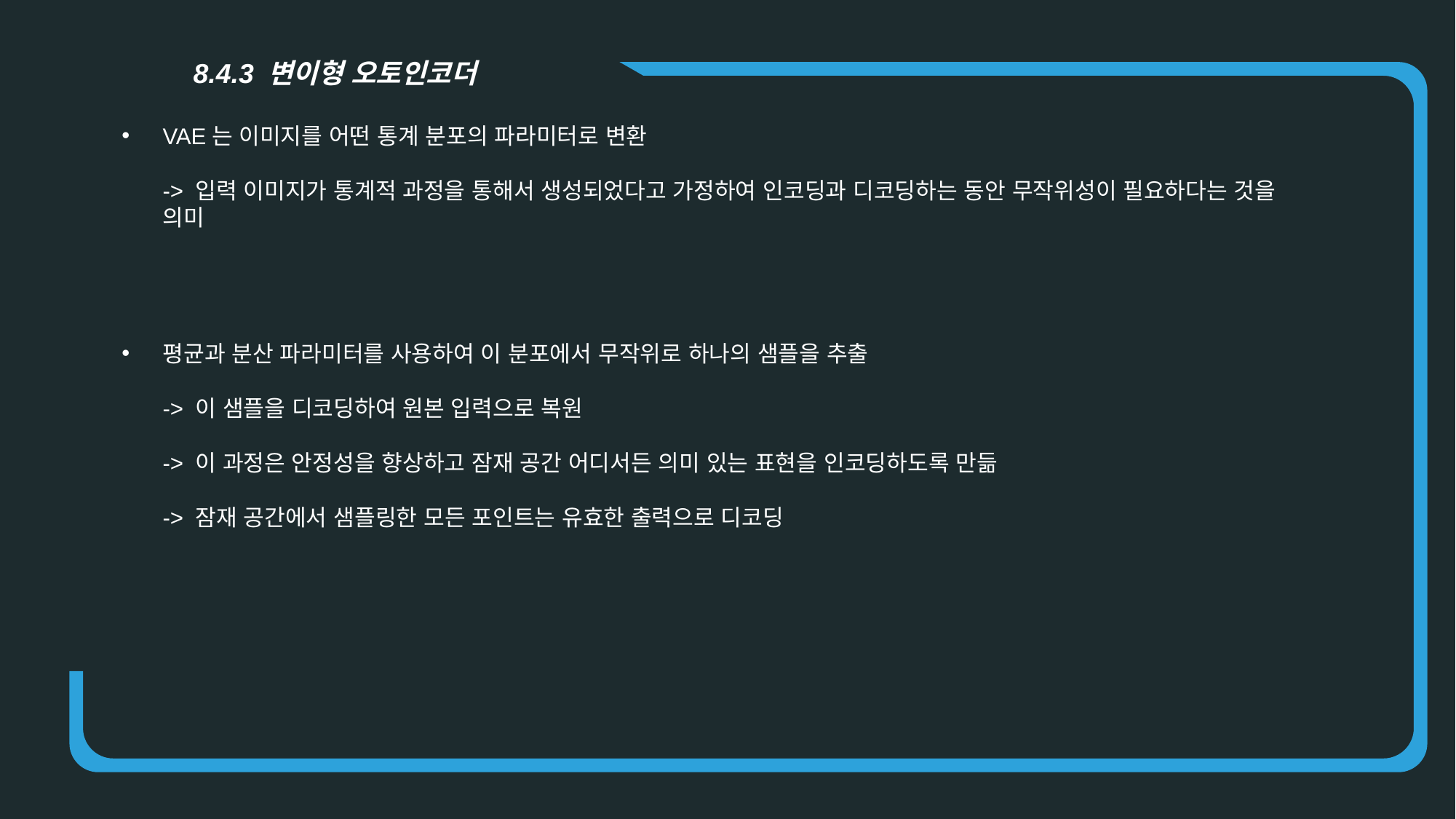

8.4.3 변이형 오토인코더

VAE는 이미지를 어떤 통계 분포의 파라미터로 변환
-> 입력 이미지가 통계적 과정을 통해서 생성되었다고 가정하여 인코딩과 디코딩하는 동안 무작위성이 필요하다는 것을 의미
평균과 분산 파라미터를 사용하여 이 분포에서 무작위로 하나의 샘플을 추출
-> 이 샘플을 디코딩하여 원본 입력으로 복원
-> 이 과정은 안정성을 향상하고 잠재 공간 어디서든 의미 있는 표현을 인코딩하도록 만듦
-> 잠재 공간에서 샘플링한 모든 포인트는 유효한 출력으로 디코딩